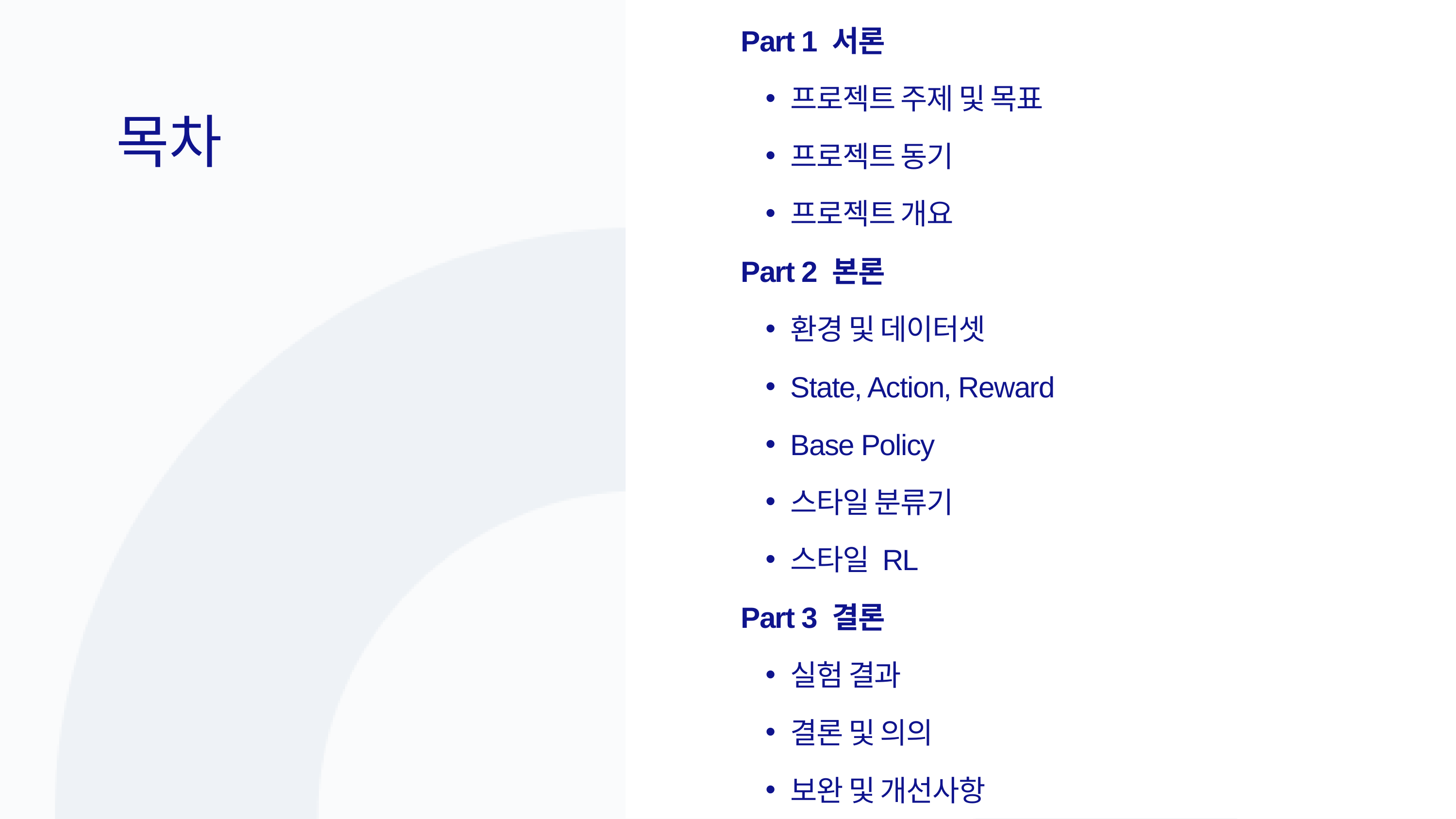

Part 1 서론
프로젝트 주제 및 목표
프로젝트 동기
프로젝트 개요
Part 2 본론
환경 및 데이터셋
State, Action, Reward
Base Policy
스타일 분류기
스타일 RL
Part 3 결론
실험 결과
결론 및 의의
보완 및 개선사항
목차